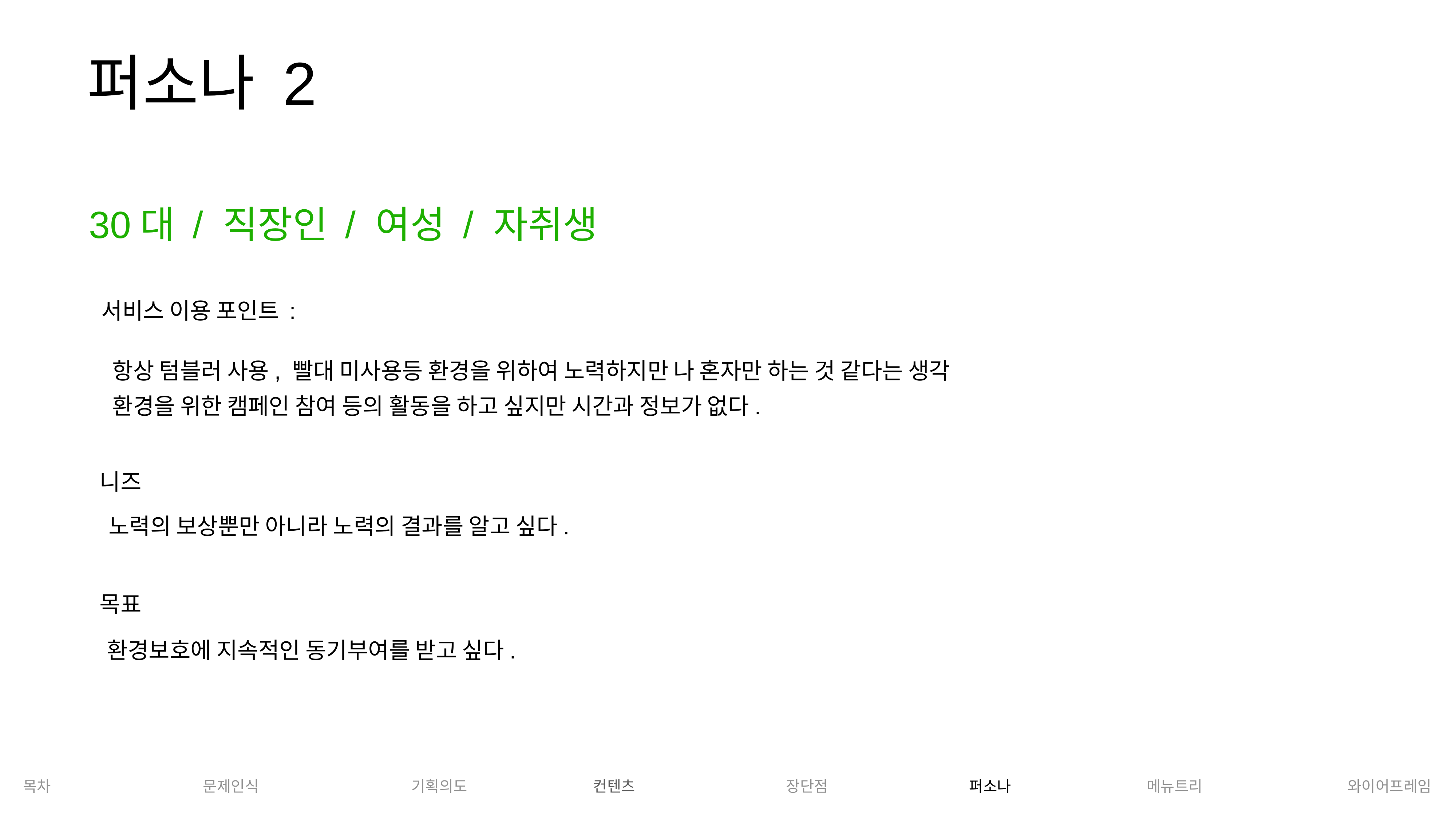

퍼소나 2
30대 / 직장인 / 여성 / 자취생
서비스 이용 포인트 :
항상 텀블러 사용, 빨대 미사용등 환경을 위하여 노력하지만 나 혼자만 하는 것 같다는 생각
환경을 위한 캠페인 참여 등의 활동을 하고 싶지만 시간과 정보가 없다.
니즈
노력의 보상뿐만 아니라 노력의 결과를 알고 싶다.
목표
환경보호에 지속적인 동기부여를 받고 싶다.
목차
문제인식
기획의도
컨텐츠
장단점
퍼소나
메뉴트리
와이어프레임